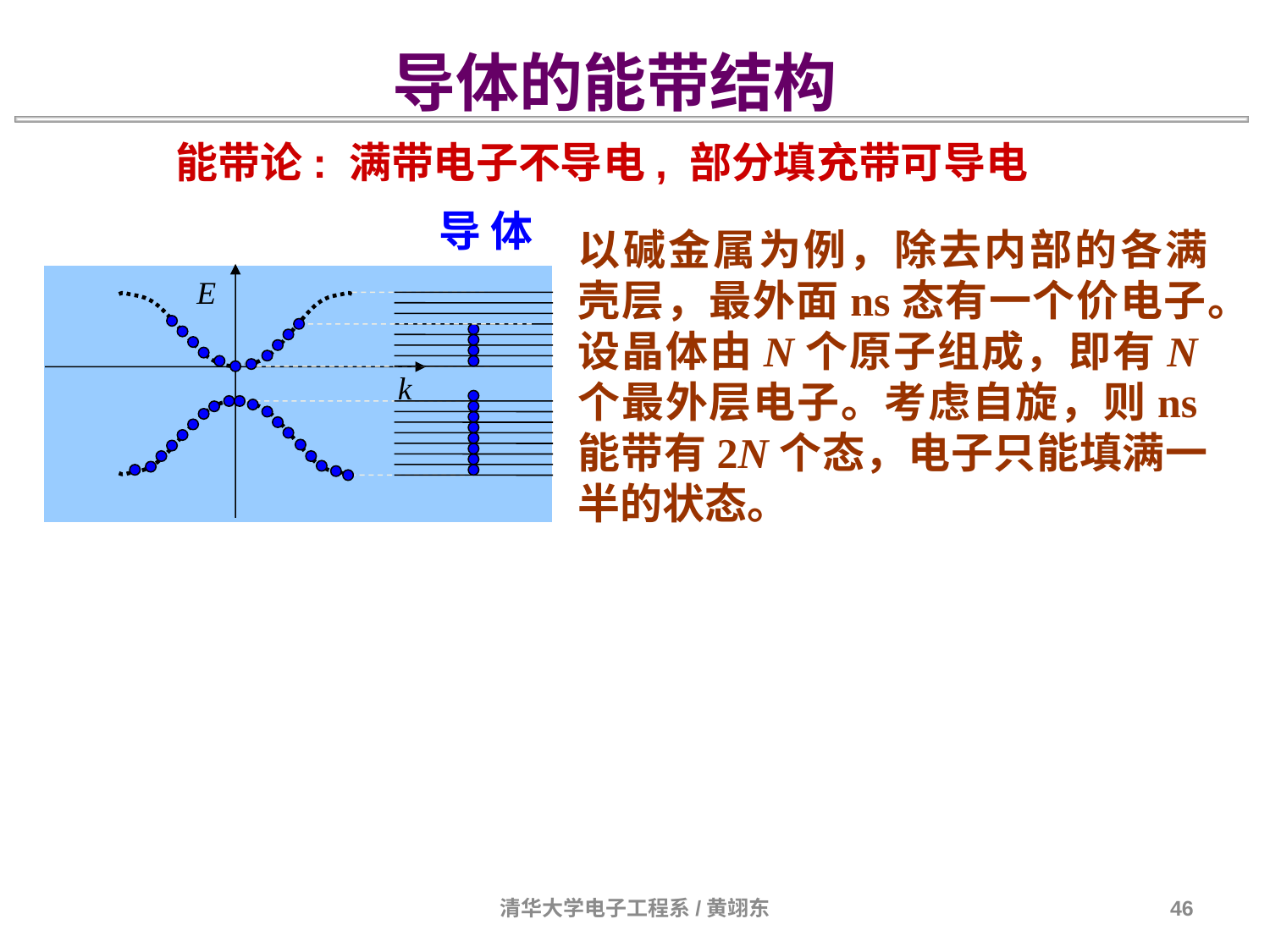

导体的能带结构

能带论: 满带电子不导电, 部分填充带可导电
导 体

E
k
以碱金属为例，除去内部的各满壳层，最外面ns态有一个价电子。设晶体由N个原子组成，即有N个最外层电子。考虑自旋，则ns能带有2N个态，电子只能填满一半的状态。
清华大学电子工程系/黄翊东
46